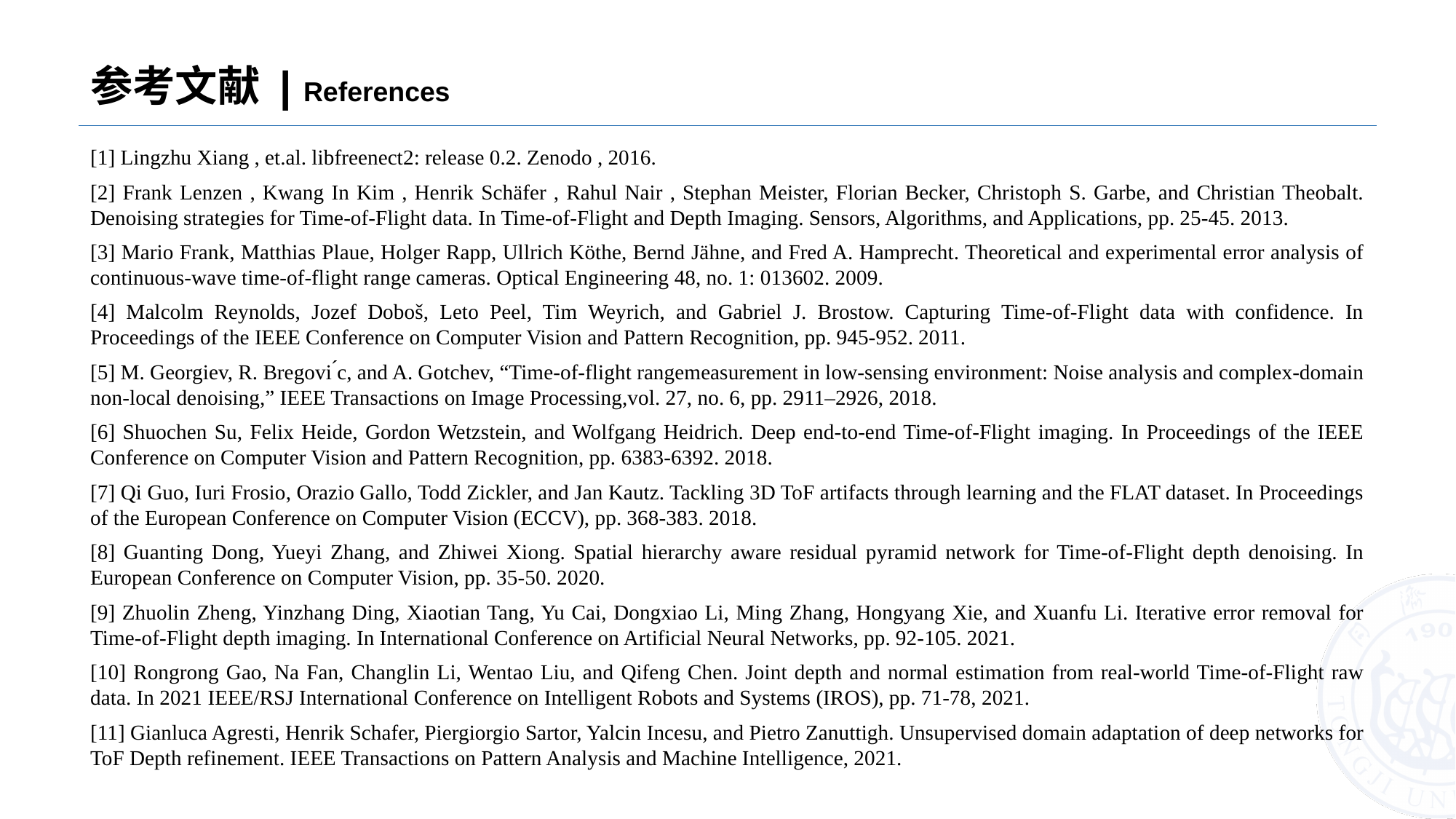

参考文献 | References
[1] Lingzhu Xiang , et.al. libfreenect2: release 0.2. Zenodo , 2016.
[2] Frank Lenzen , Kwang In Kim , Henrik Schäfer , Rahul Nair , Stephan Meister, Florian Becker, Christoph S. Garbe, and Christian Theobalt. Denoising strategies for Time-of-Flight data. In Time-of-Flight and Depth Imaging. Sensors, Algorithms, and Applications, pp. 25-45. 2013.
[3] Mario Frank, Matthias Plaue, Holger Rapp, Ullrich Köthe, Bernd Jähne, and Fred A. Hamprecht. Theoretical and experimental error analysis of continuous-wave time-of-flight range cameras. Optical Engineering 48, no. 1: 013602. 2009.
[4] Malcolm Reynolds, Jozef Doboš, Leto Peel, Tim Weyrich, and Gabriel J. Brostow. Capturing Time-of-Flight data with confidence. In Proceedings of the IEEE Conference on Computer Vision and Pattern Recognition, pp. 945-952. 2011.
[5] M. Georgiev, R. Bregovi ́c, and A. Gotchev, “Time-of-flight rangemeasurement in low-sensing environment: Noise analysis and complex-domain non-local denoising,” IEEE Transactions on Image Processing,vol. 27, no. 6, pp. 2911–2926, 2018.
[6] Shuochen Su, Felix Heide, Gordon Wetzstein, and Wolfgang Heidrich. Deep end-to-end Time-of-Flight imaging. In Proceedings of the IEEE Conference on Computer Vision and Pattern Recognition, pp. 6383-6392. 2018.
[7] Qi Guo, Iuri Frosio, Orazio Gallo, Todd Zickler, and Jan Kautz. Tackling 3D ToF artifacts through learning and the FLAT dataset. In Proceedings of the European Conference on Computer Vision (ECCV), pp. 368-383. 2018.
[8] Guanting Dong, Yueyi Zhang, and Zhiwei Xiong. Spatial hierarchy aware residual pyramid network for Time-of-Flight depth denoising. In European Conference on Computer Vision, pp. 35-50. 2020.
[9] Zhuolin Zheng, Yinzhang Ding, Xiaotian Tang, Yu Cai, Dongxiao Li, Ming Zhang, Hongyang Xie, and Xuanfu Li. Iterative error removal for Time-of-Flight depth imaging. In International Conference on Artificial Neural Networks, pp. 92-105. 2021.
[10] Rongrong Gao, Na Fan, Changlin Li, Wentao Liu, and Qifeng Chen. Joint depth and normal estimation from real-world Time-of-Flight raw data. In 2021 IEEE/RSJ International Conference on Intelligent Robots and Systems (IROS), pp. 71-78, 2021.
[11] Gianluca Agresti, Henrik Schafer, Piergiorgio Sartor, Yalcin Incesu, and Pietro Zanuttigh. Unsupervised domain adaptation of deep networks for ToF Depth refinement. IEEE Transactions on Pattern Analysis and Machine Intelligence, 2021.